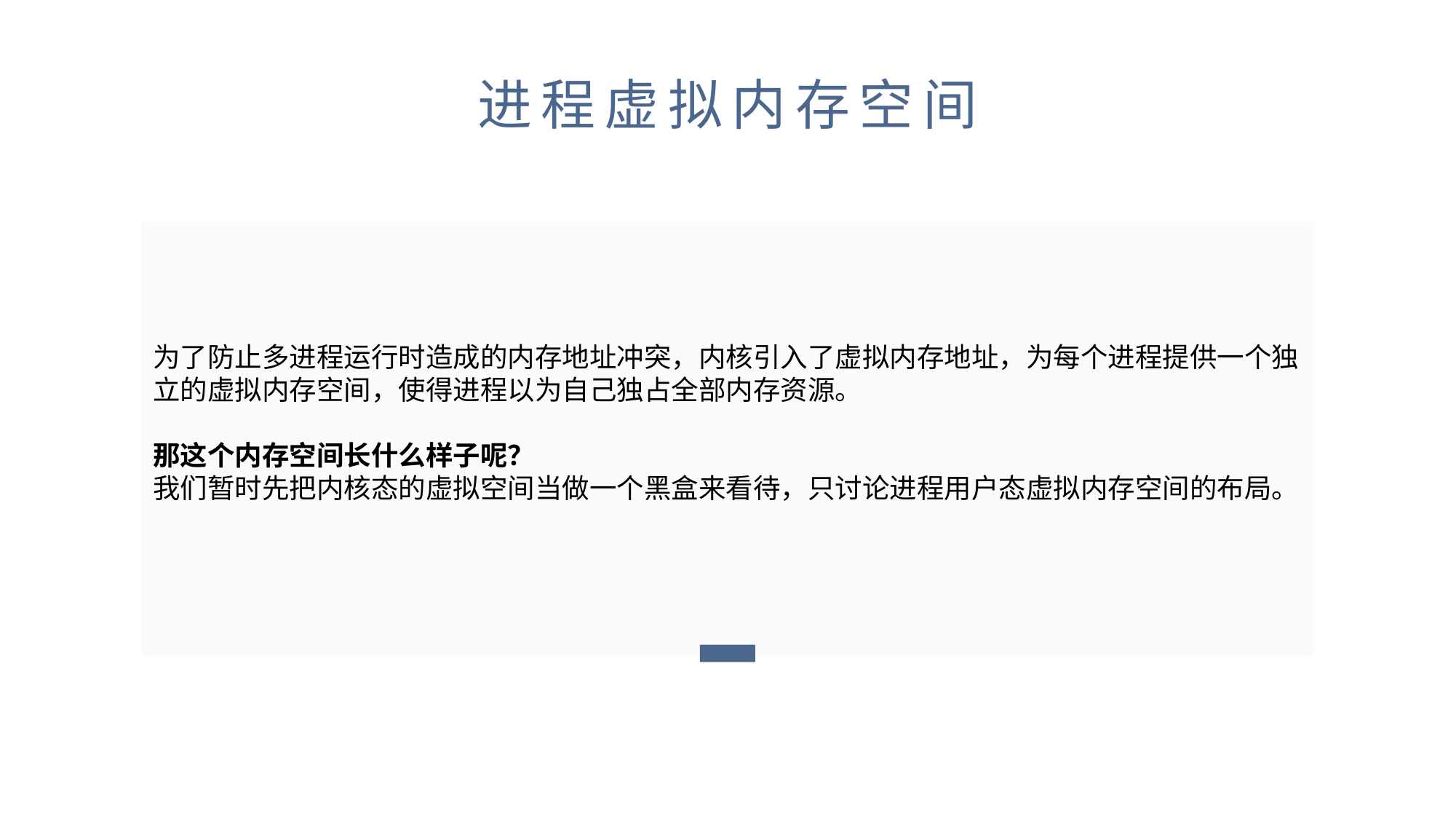

进程虚拟内存空间
为了防止多进程运行时造成的内存地址冲突，内核引入了虚拟内存地址，为每个进程提供一个独立的虚拟内存空间，使得进程以为自己独占全部内存资源。

那这个内存空间长什么样子呢？
我们暂时先把内核态的虚拟空间当做一个黑盒来看待，只讨论进程用户态虚拟内存空间的布局。